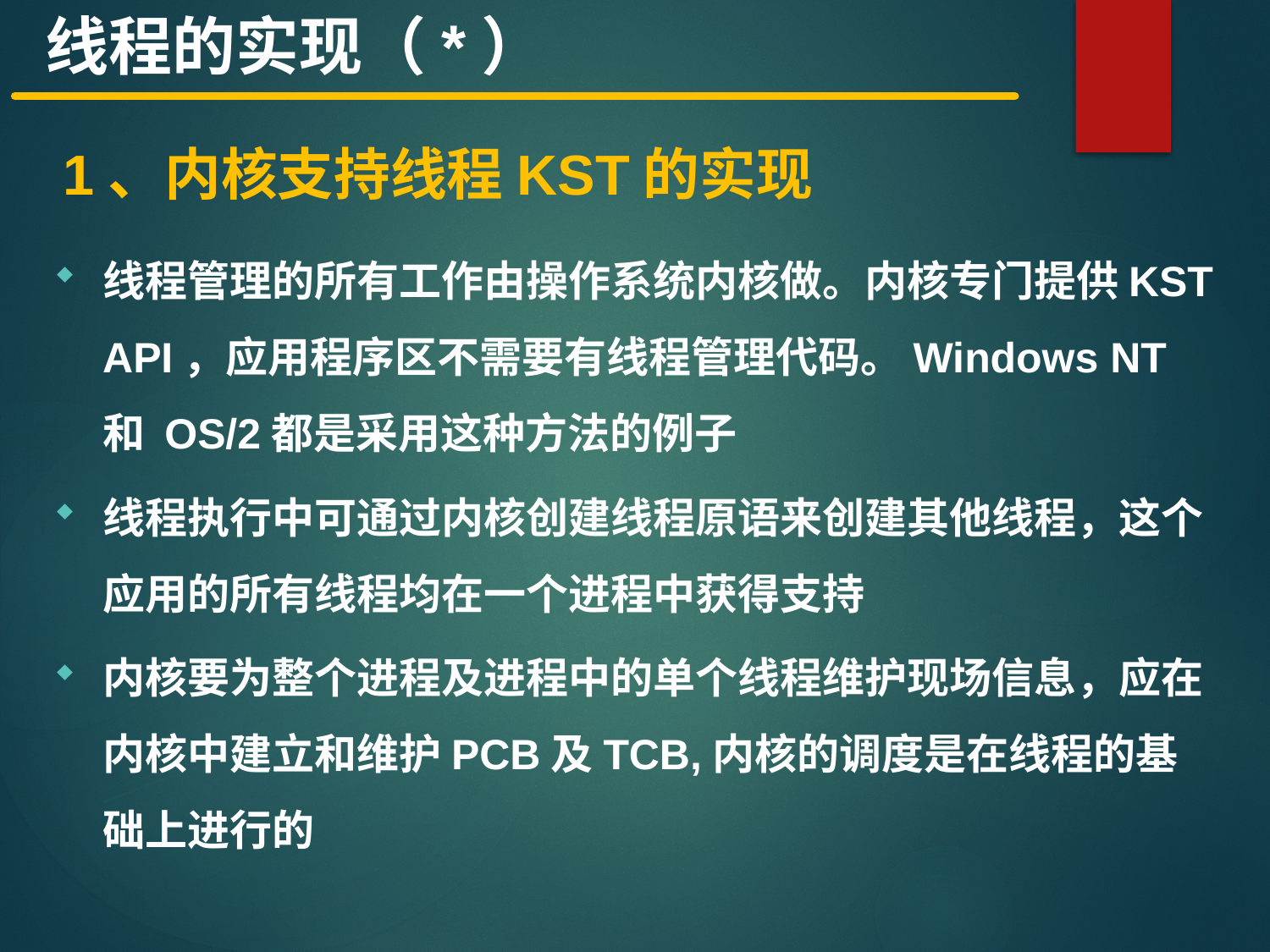

线程的实现（*）
 1、内核支持线程KST的实现
线程管理的所有工作由操作系统内核做。内核专门提供KST API，应用程序区不需要有线程管理代码。Windows NT 和 OS/2都是采用这种方法的例子
线程执行中可通过内核创建线程原语来创建其他线程，这个应用的所有线程均在一个进程中获得支持
内核要为整个进程及进程中的单个线程维护现场信息，应在内核中建立和维护PCB及TCB,内核的调度是在线程的基础上进行的